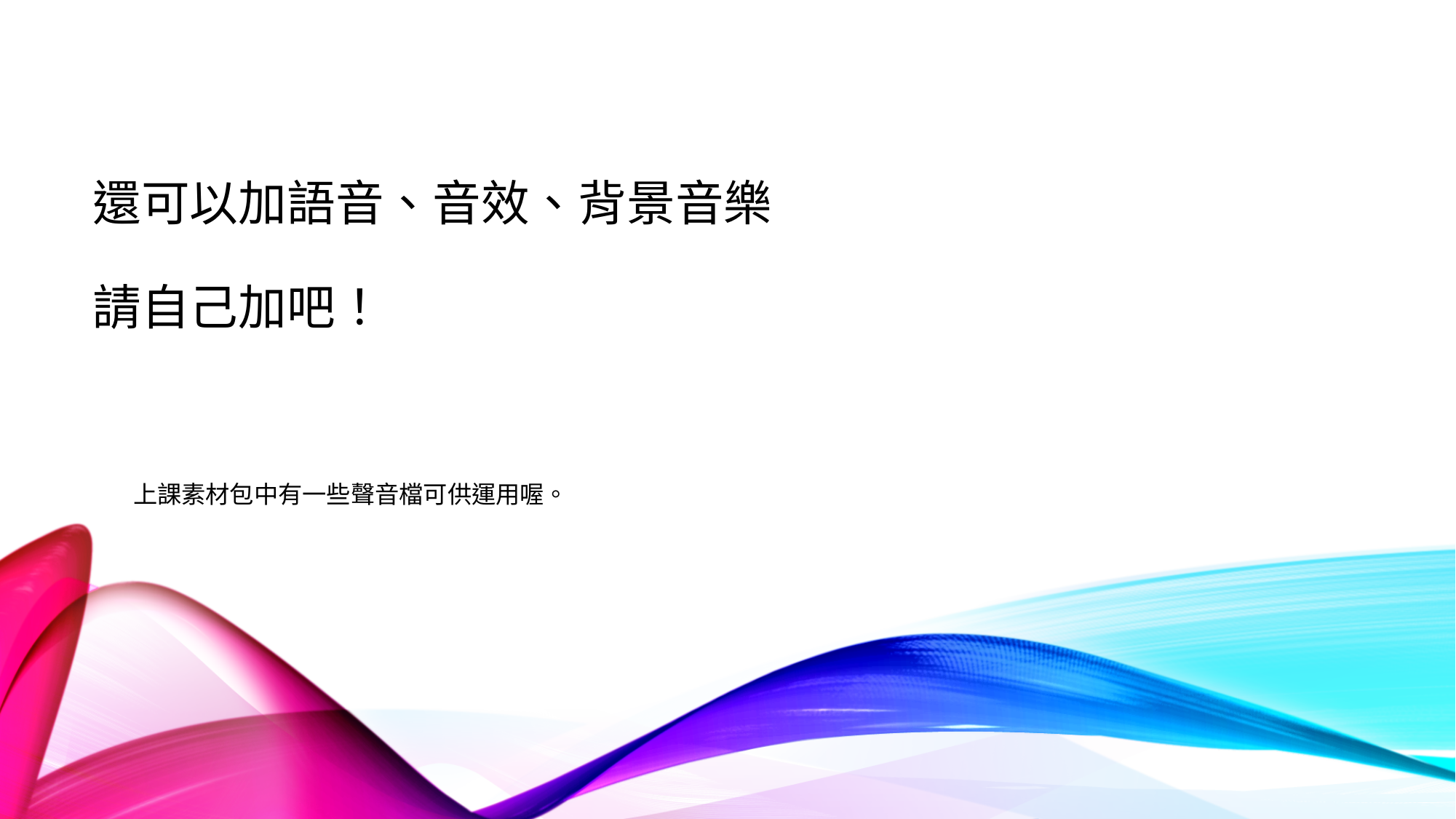

# 還可以加語音、音效、背景音樂 請自己加吧！
上課素材包中有一些聲音檔可供運用喔。